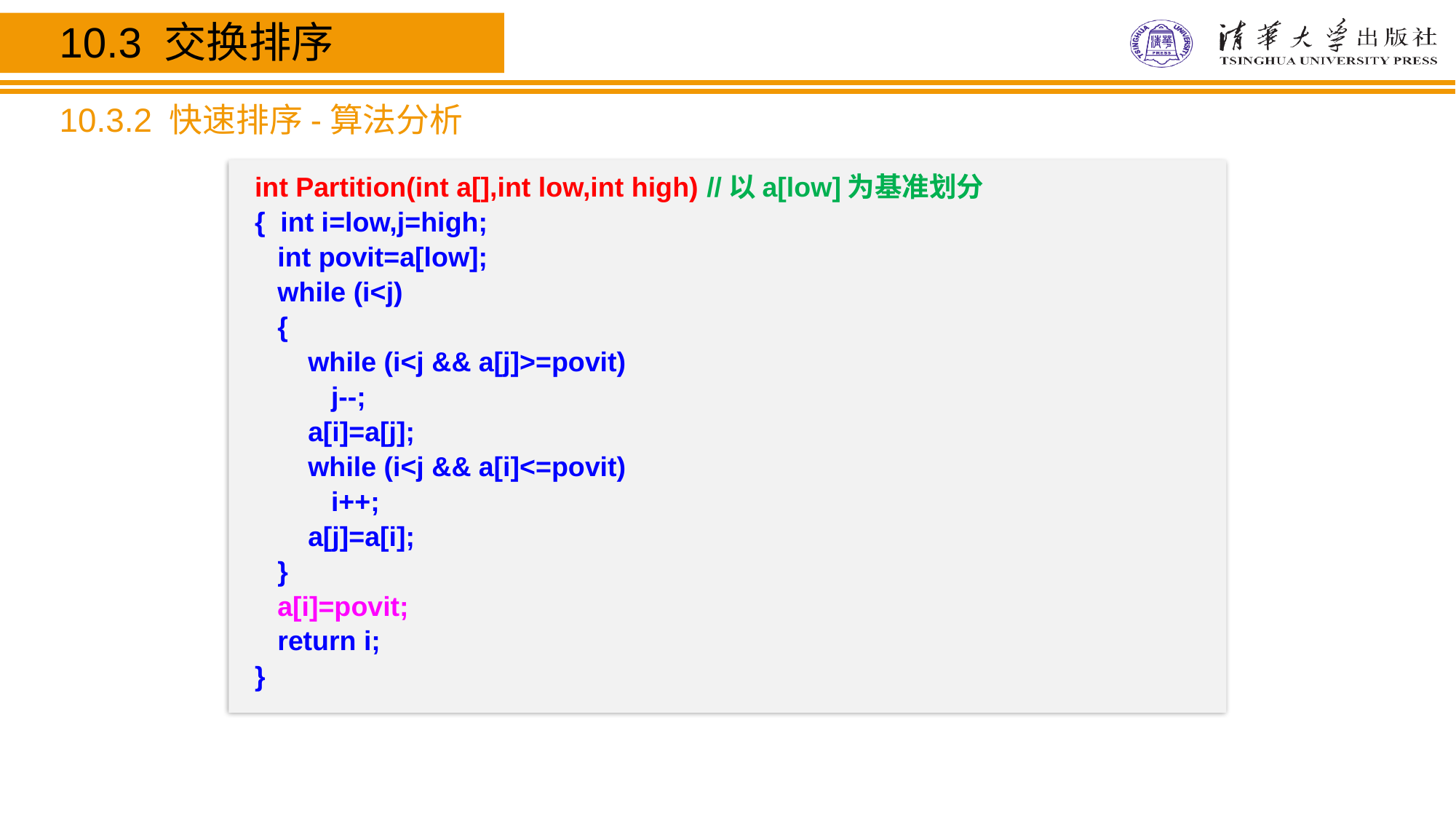

10.3 交换排序
10.3.2 快速排序-算法分析
int Partition(int a[],int low,int high) //以a[low]为基准划分
{  int i=low,j=high;
   int povit=a[low];
   while (i<j)
   {
       while (i<j && a[j]>=povit)
          j--;
       a[i]=a[j];
       while (i<j && a[i]<=povit)
          i++;
       a[j]=a[i];
   }
   a[i]=povit;
   return i;
}